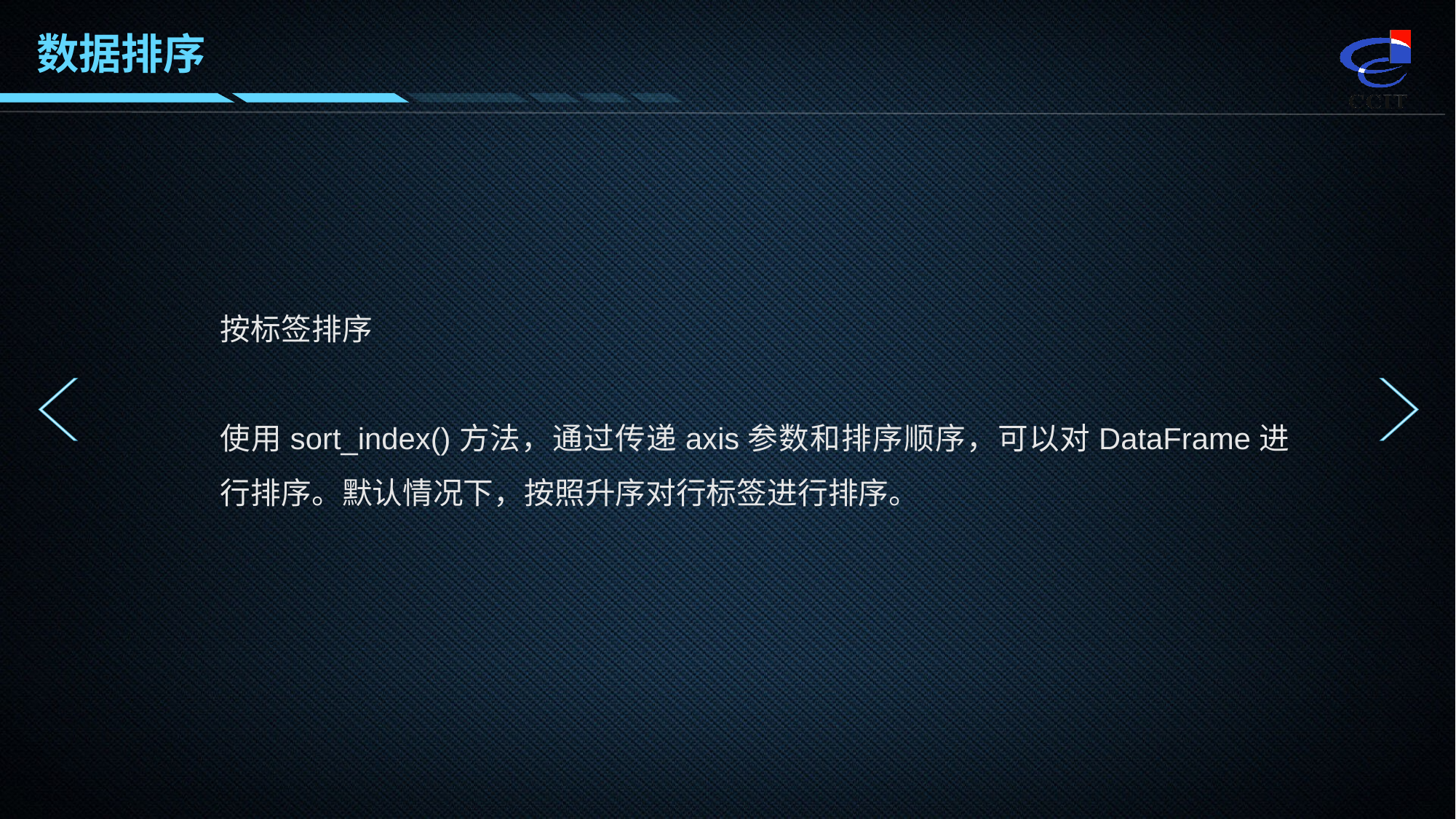

数据排序
按标签排序

使用sort_index()方法，通过传递axis参数和排序顺序，可以对DataFrame进行排序。默认情况下，按照升序对行标签进行排序。